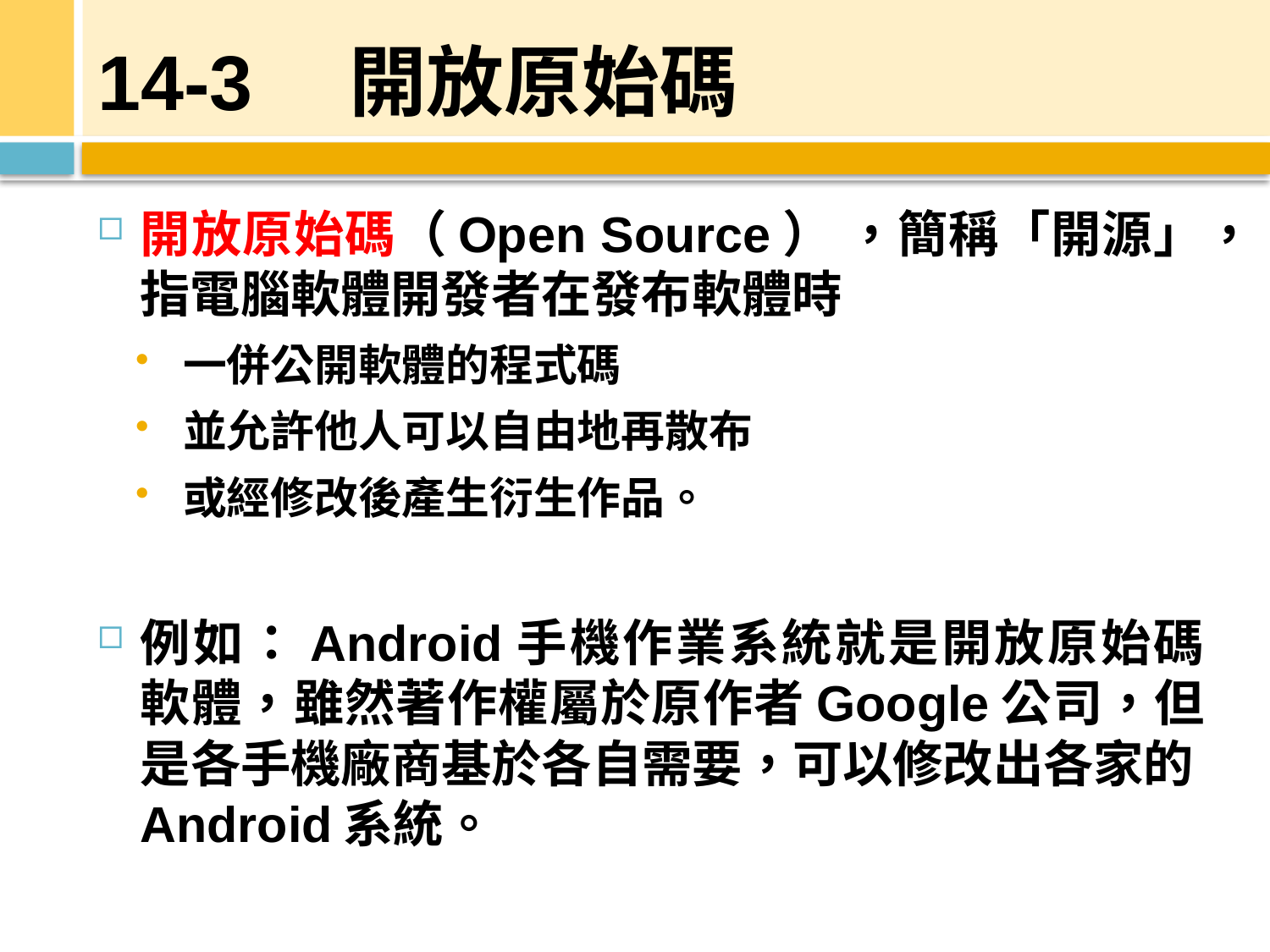

# 14-3　開放原始碼
開放原始碼（Open Source） ，簡稱「開源」，指電腦軟體開發者在發布軟體時
一併公開軟體的程式碼
並允許他人可以自由地再散布
或經修改後產生衍生作品。

例如：Android手機作業系統就是開放原始碼軟體，雖然著作權屬於原作者Google公司，但是各手機廠商基於各自需要，可以修改出各家的Android系統。